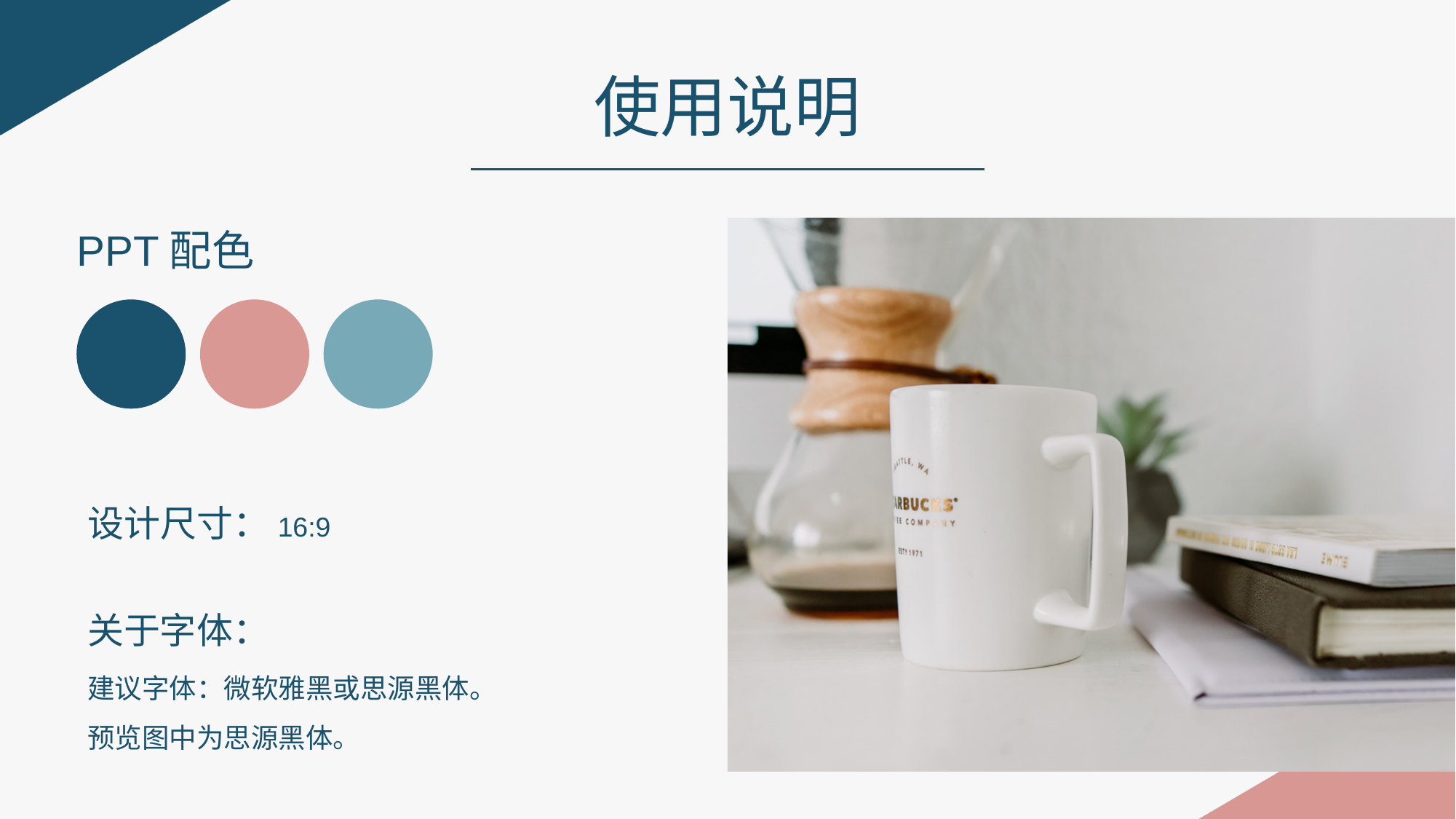

使用说明
PPT配色

设计尺寸：16:9
关于字体：
建议字体：微软雅黑或思源黑体。
预览图中为思源黑体。